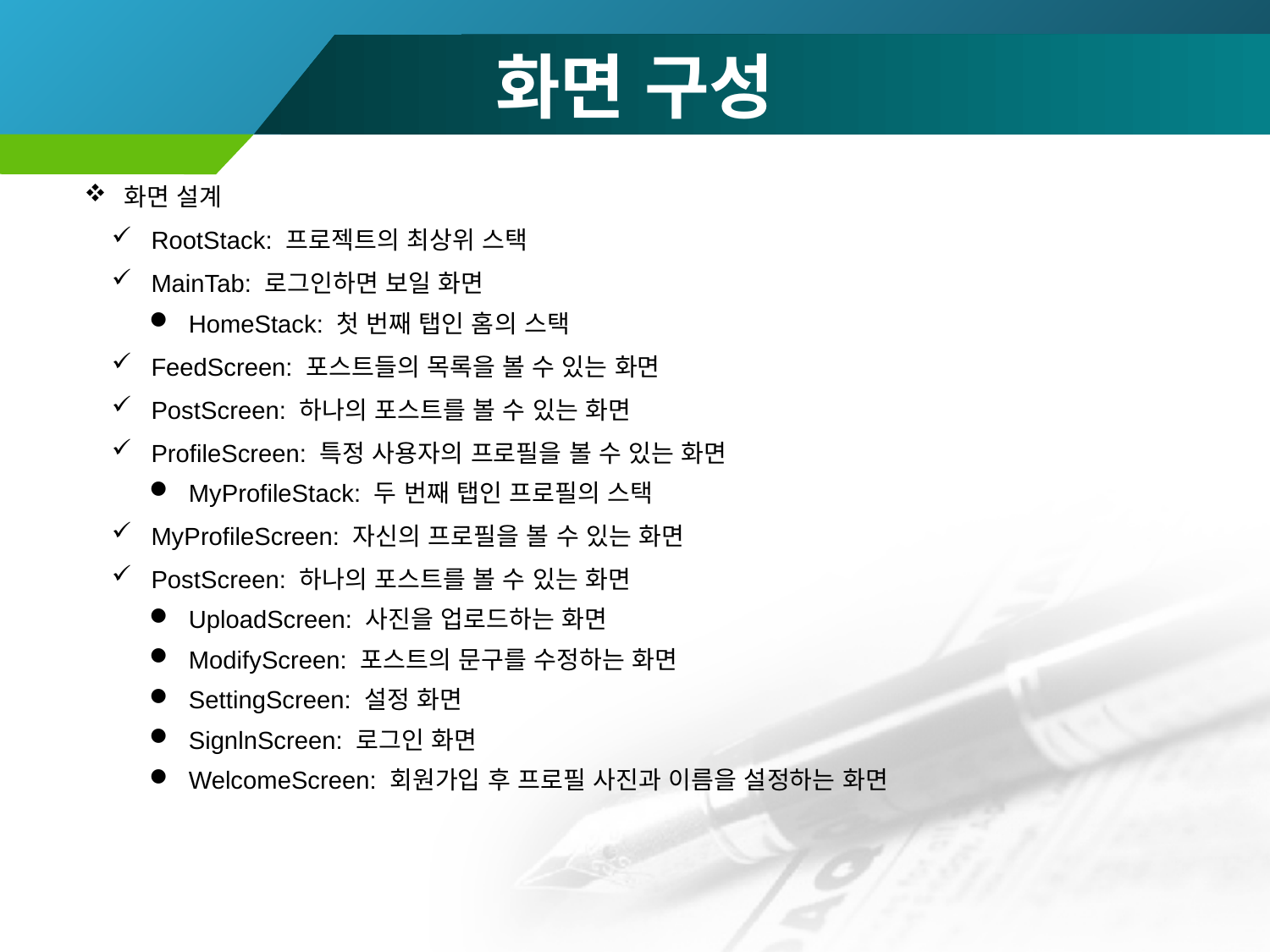

# 화면 구성
화면 설계
RootStack: 프로젝트의 최상위 스택
MainTab: 로그인하면 보일 화면
HomeStack: 첫 번째 탭인 홈의 스택
FeedScreen: 포스트들의 목록을 볼 수 있는 화면
PostScreen: 하나의 포스트를 볼 수 있는 화면
ProfileScreen: 특정 사용자의 프로필을 볼 수 있는 화면
MyProfileStack: 두 번째 탭인 프로필의 스택
MyProfileScreen: 자신의 프로필을 볼 수 있는 화면
PostScreen: 하나의 포스트를 볼 수 있는 화면
UploadScreen: 사진을 업로드하는 화면
ModifyScreen: 포스트의 문구를 수정하는 화면
SettingScreen: 설정 화면
SignlnScreen: 로그인 화면
WelcomeScreen: 회원가입 후 프로필 사진과 이름을 설정하는 화면